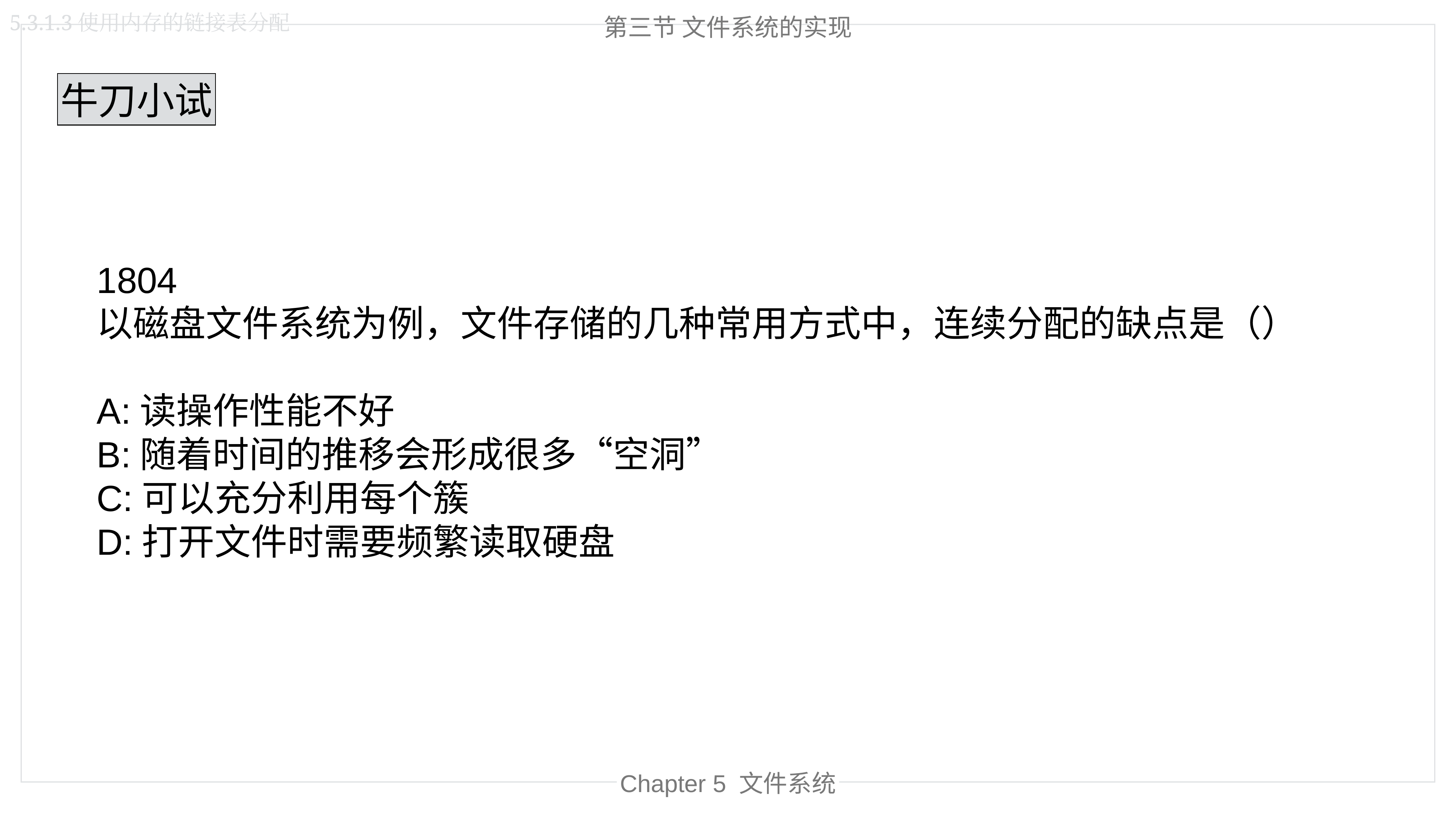

5.3.1.3使用内存的链接表分配
第三节 文件系统的实现

牛刀小试
1804
以磁盘文件系统为例，文件存储的几种常用方式中，连续分配的缺点是（）

A:读操作性能不好
B:随着时间的推移会形成很多“空洞”
C:可以充分利用每个簇
D:打开文件时需要频繁读取硬盘
Chapter 4 内存管理
Chapter 5 文件系统